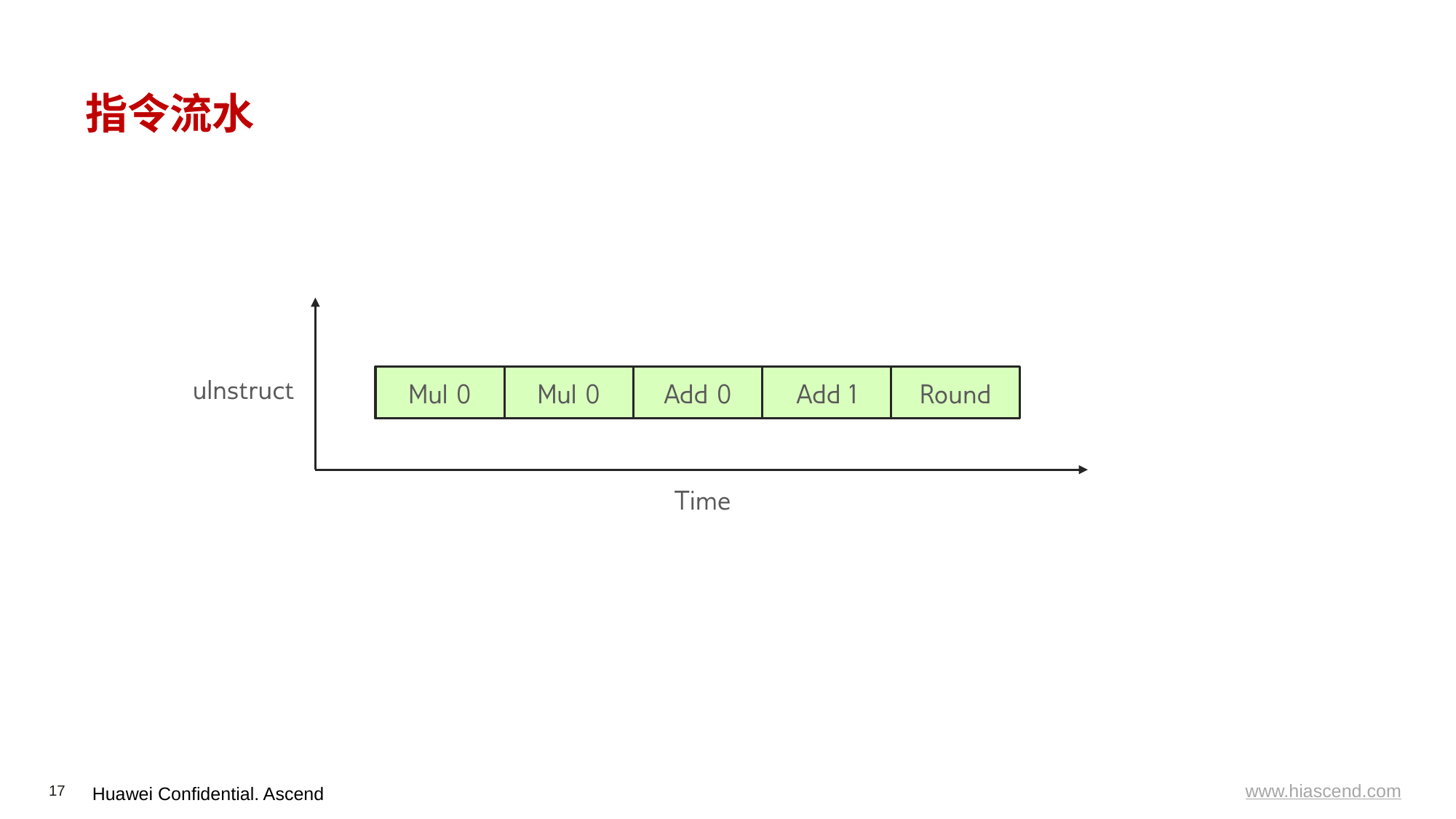

# 指令流水
uInstruct
Mul 0
Mul 0
Add 0
Add 1
Round
Time